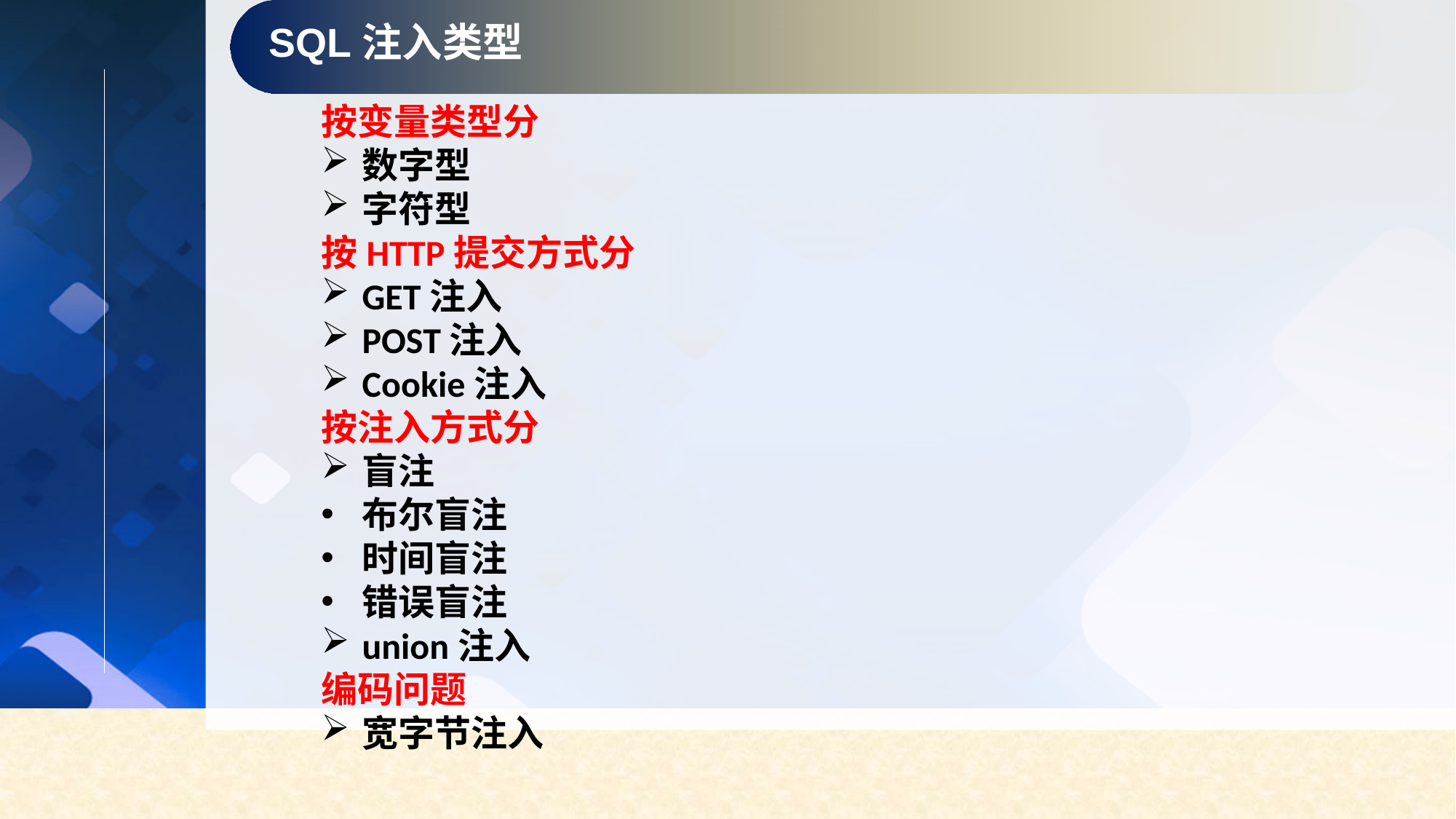

SQL注入类型
按变量类型分
数字型
字符型
按HTTP提交方式分
GET注入
POST注入
Cookie注入
按注入方式分
盲注
布尔盲注
时间盲注
错误盲注
union注入
编码问题
宽字节注入